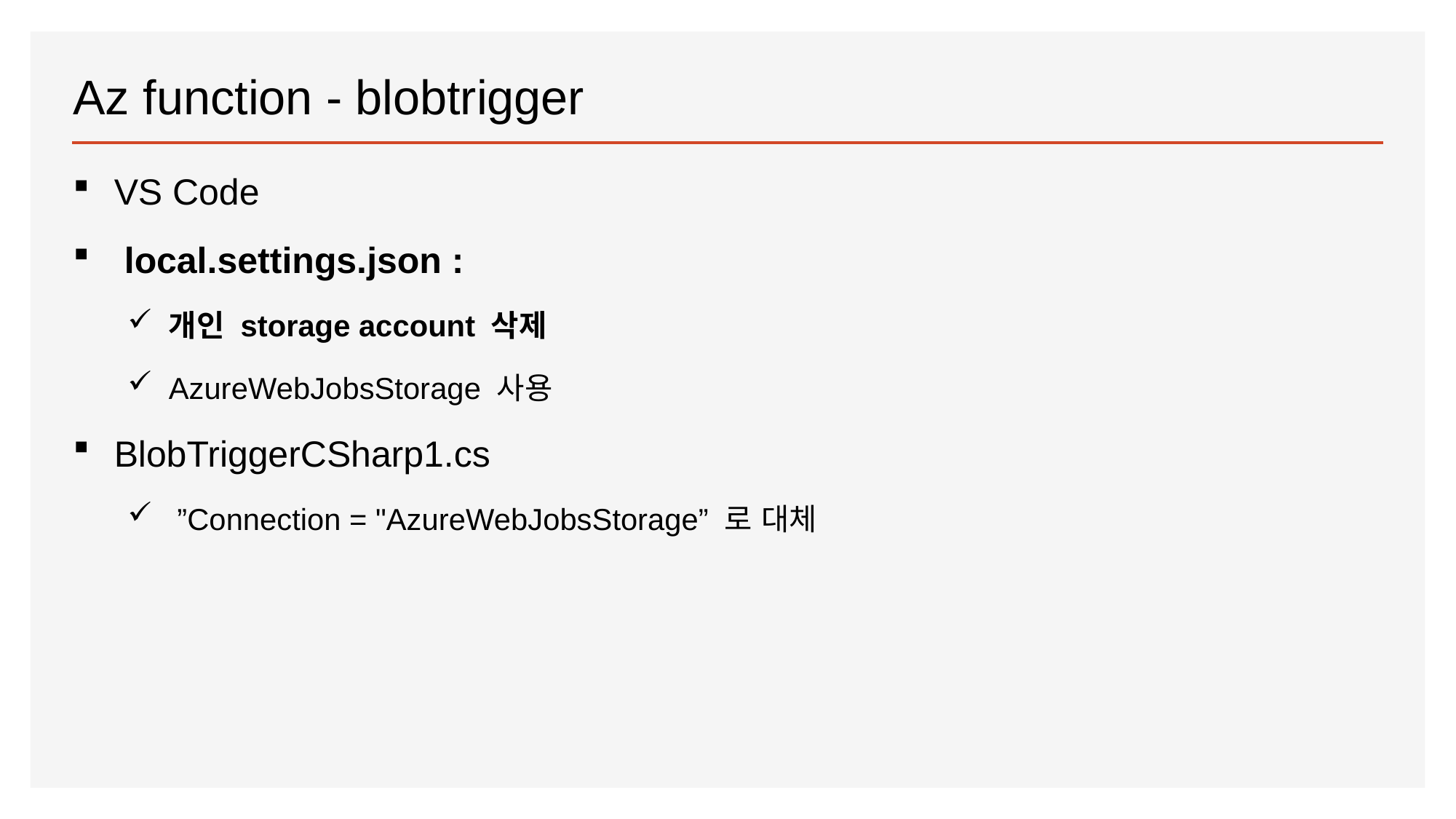

# Az function - blobtrigger
VS Code
 local.settings.json :
개인 storage account 삭제
AzureWebJobsStorage 사용
BlobTriggerCSharp1.cs
 ”Connection = "AzureWebJobsStorage” 로 대체